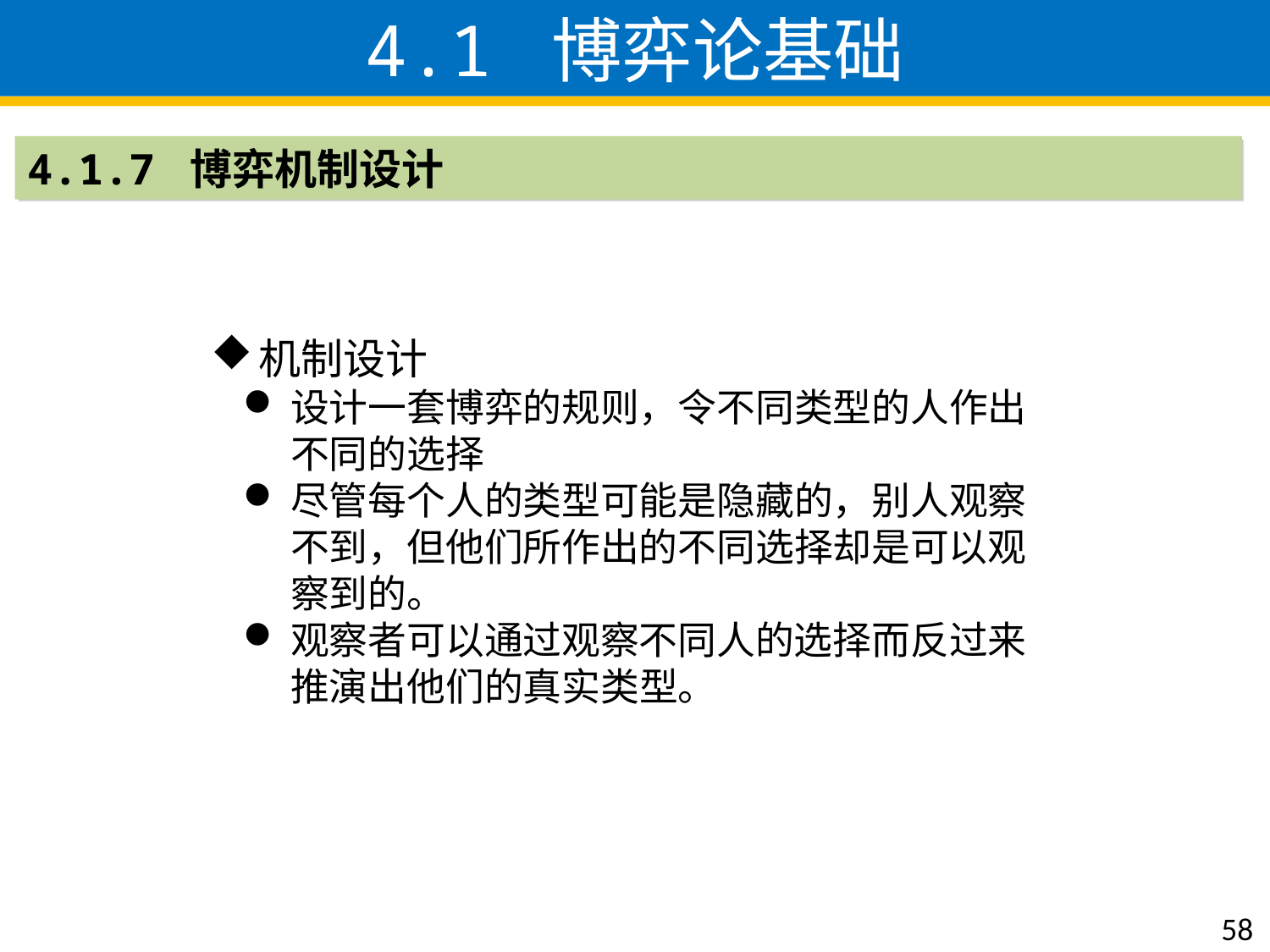

4.1 博弈论基础
4.1.7 博弈机制设计
机制设计
设计一套博弈的规则，令不同类型的人作出不同的选择
尽管每个人的类型可能是隐藏的，别人观察不到，但他们所作出的不同选择却是可以观察到的。
观察者可以通过观察不同人的选择而反过来推演出他们的真实类型。
58